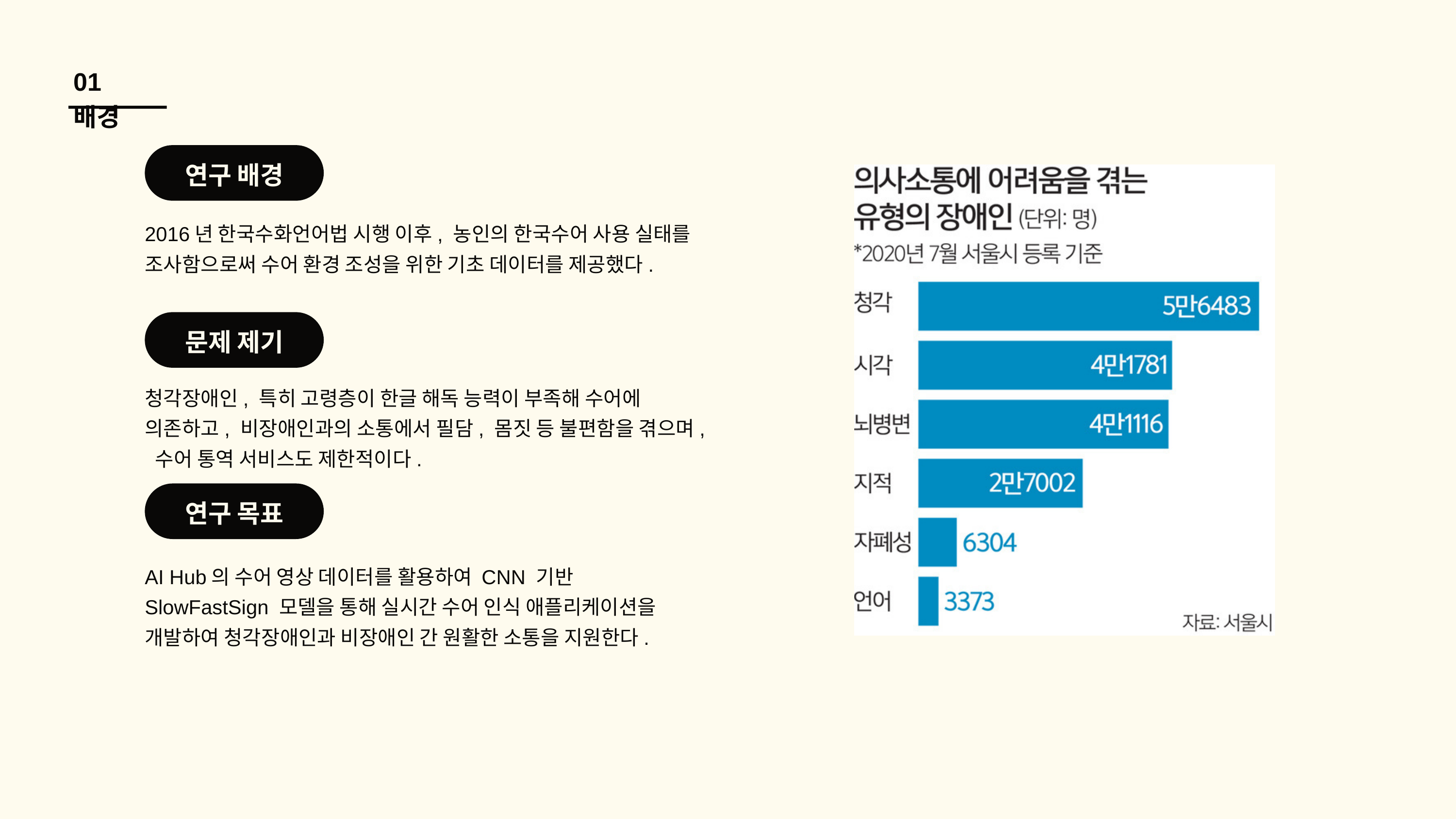

01 배경

연구 배경

2016년 한국수화언어법 시행 이후, 농인의 한국수어 사용 실태를 조사함으로써 수어 환경 조성을 위한 기초 데이터를 제공했다.

문제 제기
청각장애인, 특히 고령층이 한글 해독 능력이 부족해 수어에 의존하고, 비장애인과의 소통에서 필담, 몸짓 등 불편함을 겪으며, 수어 통역 서비스도 제한적이다.

연구 목표
AI Hub의 수어 영상 데이터를 활용하여 CNN 기반 SlowFastSign 모델을 통해 실시간 수어 인식 애플리케이션을 개발하여 청각장애인과 비장애인 간 원활한 소통을 지원한다.